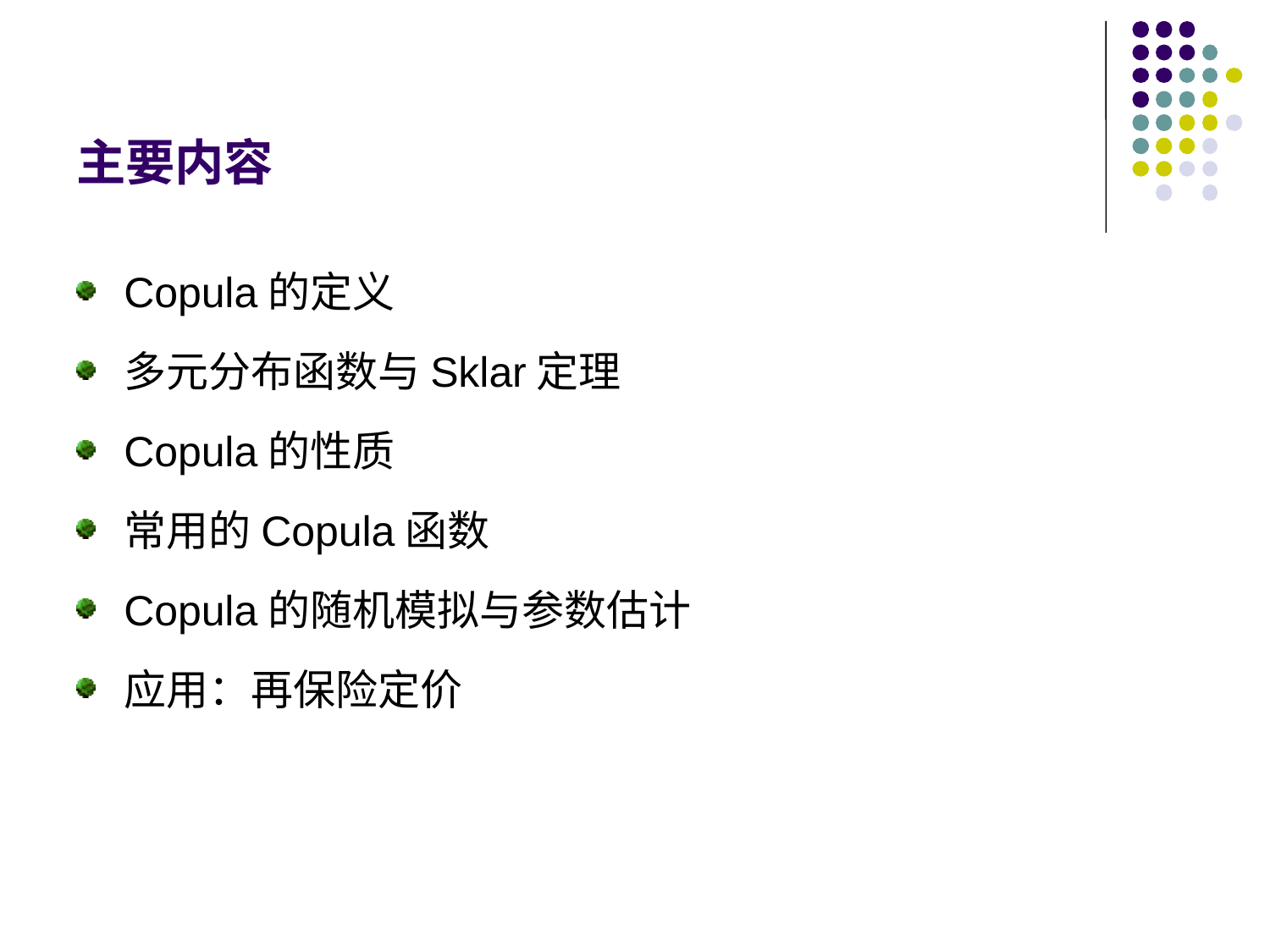

# 主要内容
Copula的定义
多元分布函数与Sklar定理
Copula的性质
常用的Copula函数
Copula的随机模拟与参数估计
应用：再保险定价